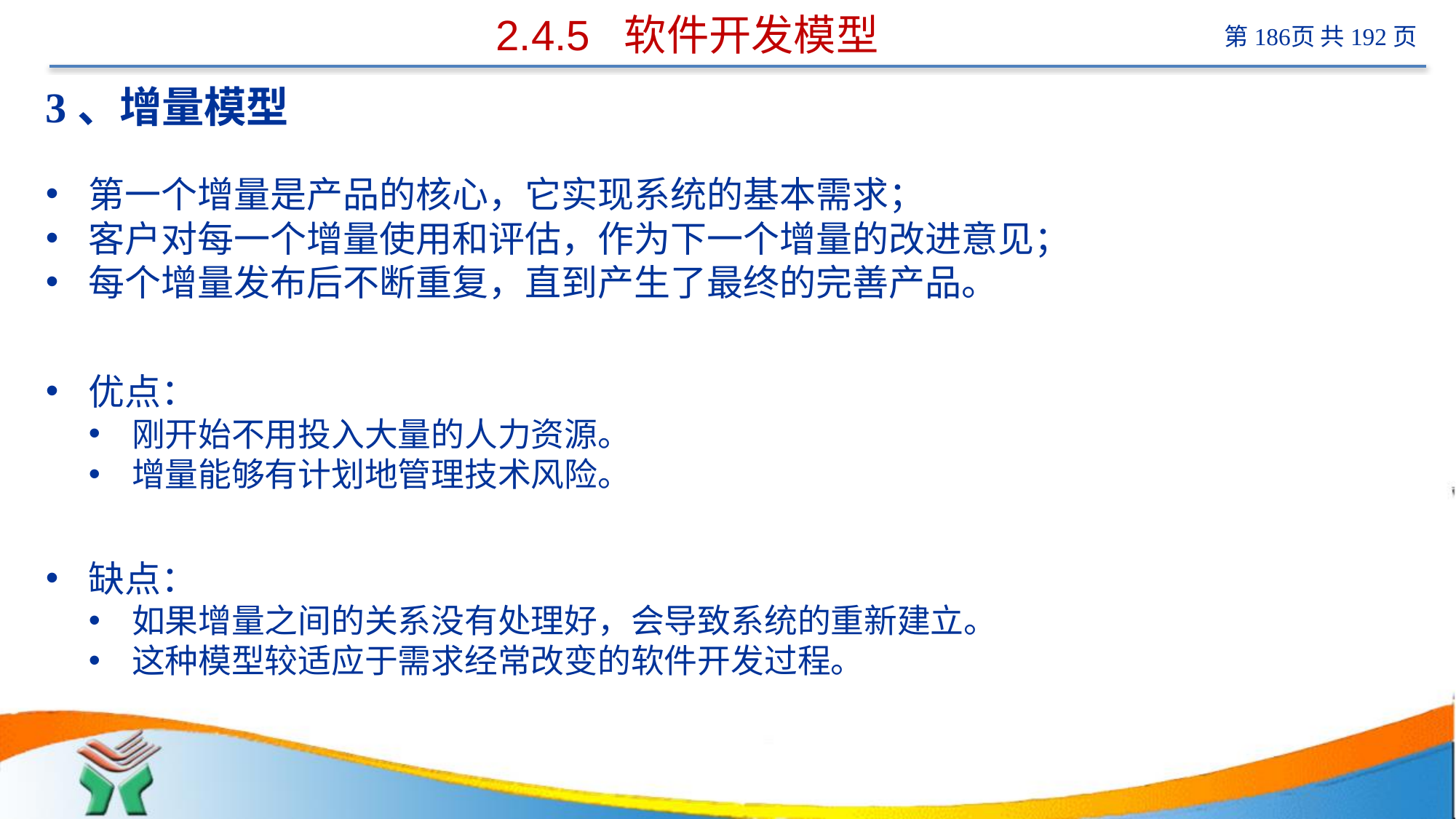

# 2.4.5  软件开发模型
3、增量模型

第一个增量是产品的核心，它实现系统的基本需求；
客户对每一个增量使用和评估，作为下一个增量的改进意见；
每个增量发布后不断重复，直到产生了最终的完善产品。

优点：
刚开始不用投入大量的人力资源。
增量能够有计划地管理技术风险。

缺点：
如果增量之间的关系没有处理好，会导致系统的重新建立。
这种模型较适应于需求经常改变的软件开发过程。